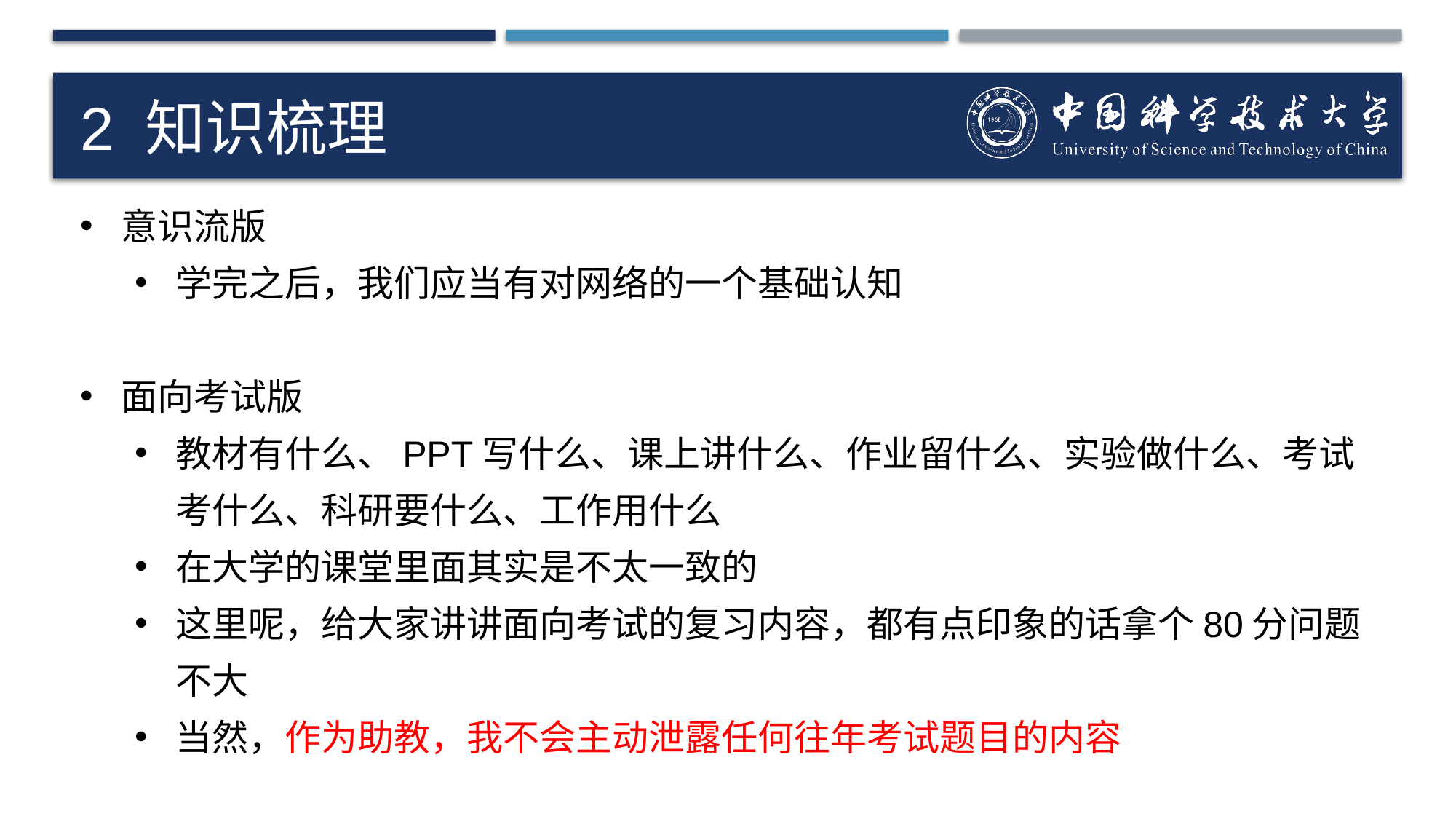

# 2 知识梳理
意识流版
学完之后，我们应当有对网络的一个基础认知

面向考试版
教材有什么、PPT写什么、课上讲什么、作业留什么、实验做什么、考试考什么、科研要什么、工作用什么
在大学的课堂里面其实是不太一致的
这里呢，给大家讲讲面向考试的复习内容，都有点印象的话拿个80分问题不大
当然，作为助教，我不会主动泄露任何往年考试题目的内容